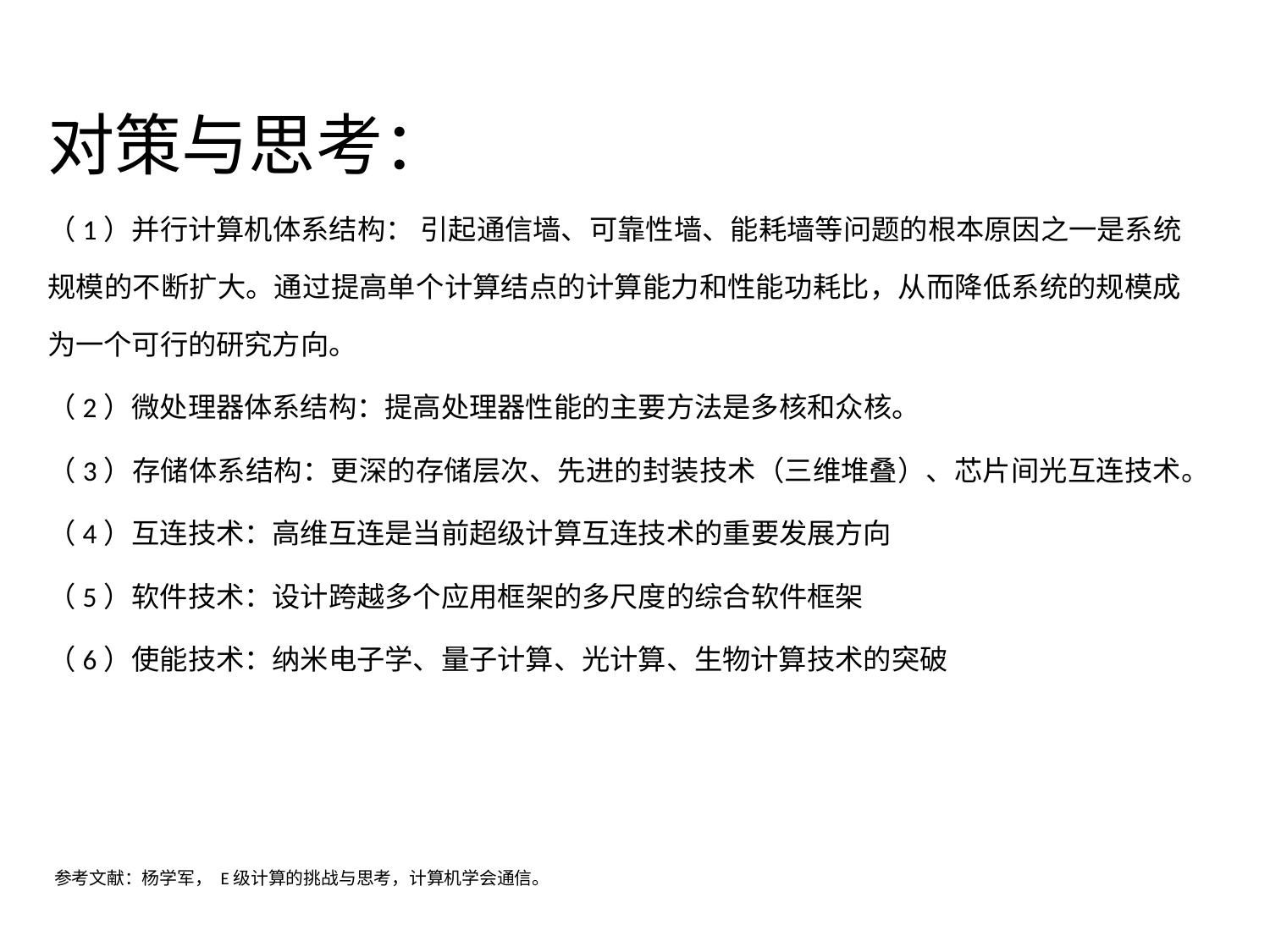

对策与思考：
（1）并行计算机体系结构： 引起通信墙、可靠性墙、能耗墙等问题的根本原因之一是系统规模的不断扩大。通过提高单个计算结点的计算能力和性能功耗比，从而降低系统的规模成为一个可行的研究方向。
（2）微处理器体系结构：提高处理器性能的主要方法是多核和众核。
（3）存储体系结构：更深的存储层次、先进的封装技术（三维堆叠）、芯片间光互连技术。
（4）互连技术：高维互连是当前超级计算互连技术的重要发展方向
（5）软件技术：设计跨越多个应用框架的多尺度的综合软件框架
（6）使能技术：纳米电子学、量子计算、光计算、生物计算技术的突破
参考文献：杨学军， E级计算的挑战与思考，计算机学会通信。